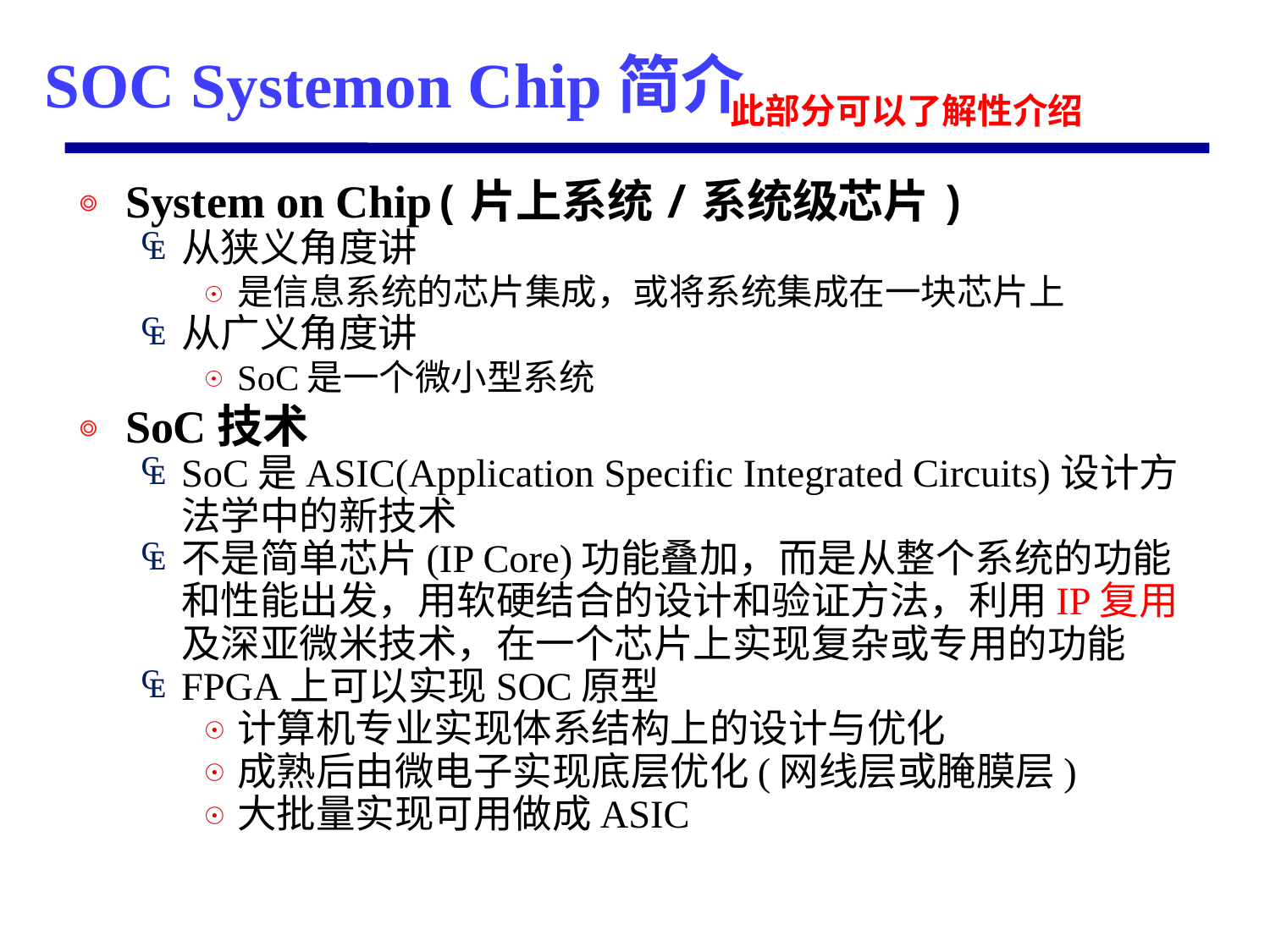

# SOC Systemon Chip简介
此部分可以了解性介绍
System on Chip(片上系统/系统级芯片)
从狭义角度讲
是信息系统的芯片集成，或将系统集成在一块芯片上
从广义角度讲
SoC是一个微小型系统
SoC技术
SoC是ASIC(Application Specific Integrated Circuits)设计方法学中的新技术
不是简单芯片(IP Core)功能叠加，而是从整个系统的功能和性能出发，用软硬结合的设计和验证方法，利用IP复用及深亚微米技术，在一个芯片上实现复杂或专用的功能
FPGA上可以实现SOC原型
计算机专业实现体系结构上的设计与优化
成熟后由微电子实现底层优化(网线层或腌膜层)
大批量实现可用做成ASIC